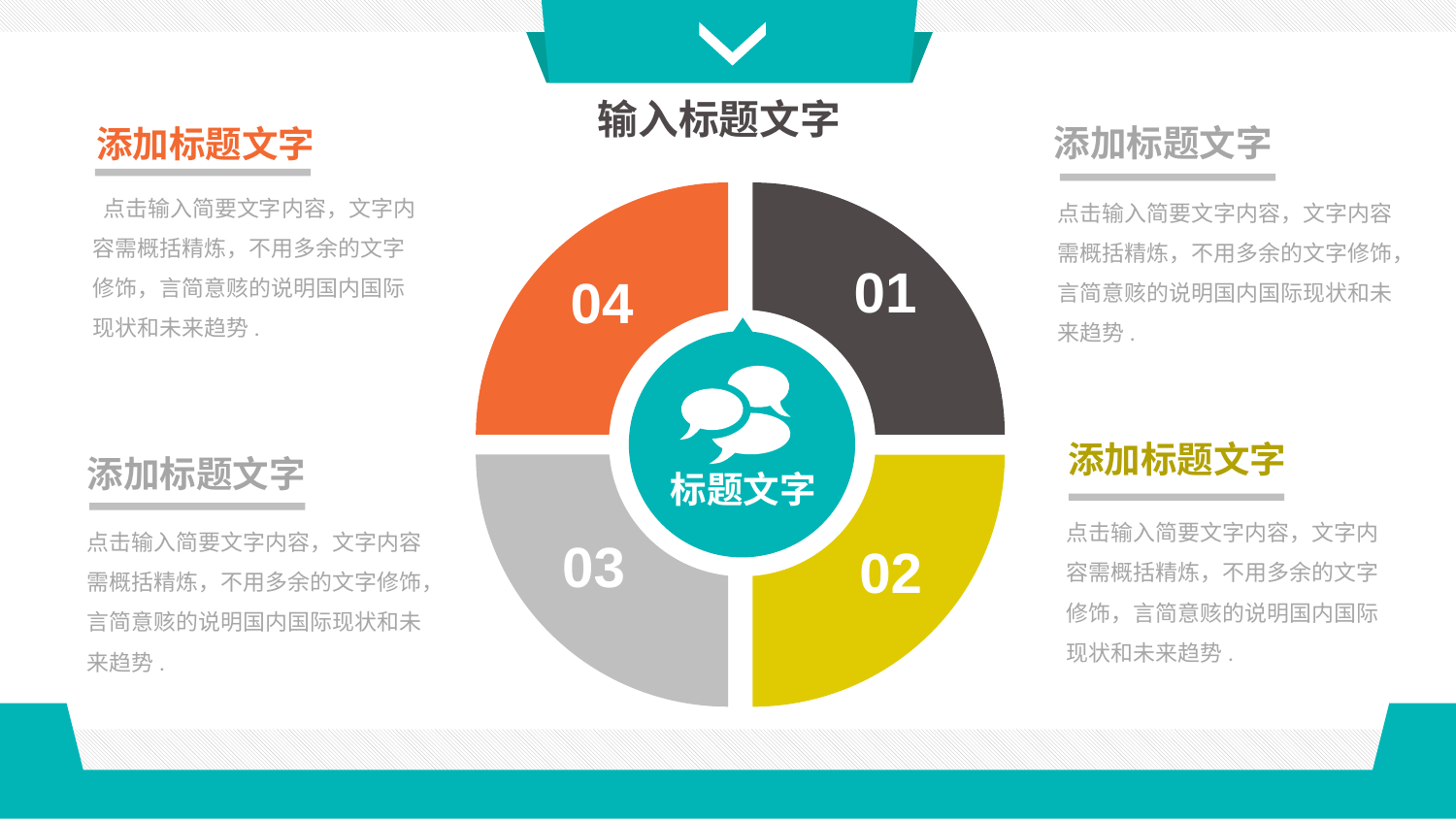

输入标题文字
添加标题文字
添加标题文字

 点击输入简要文字内容，文字内容需概括精炼，不用多余的文字修饰，言简意赅的说明国内国际现状和未来趋势.
点击输入简要文字内容，文字内容需概括精炼，不用多余的文字修饰，言简意赅的说明国内国际现状和未来趋势.

01
04

添加标题文字
添加标题文字
标题文字

点击输入简要文字内容，文字内容需概括精炼，不用多余的文字修饰，言简意赅的说明国内国际现状和未来趋势.

点击输入简要文字内容，文字内容需概括精炼，不用多余的文字修饰，言简意赅的说明国内国际现状和未来趋势.
03
02